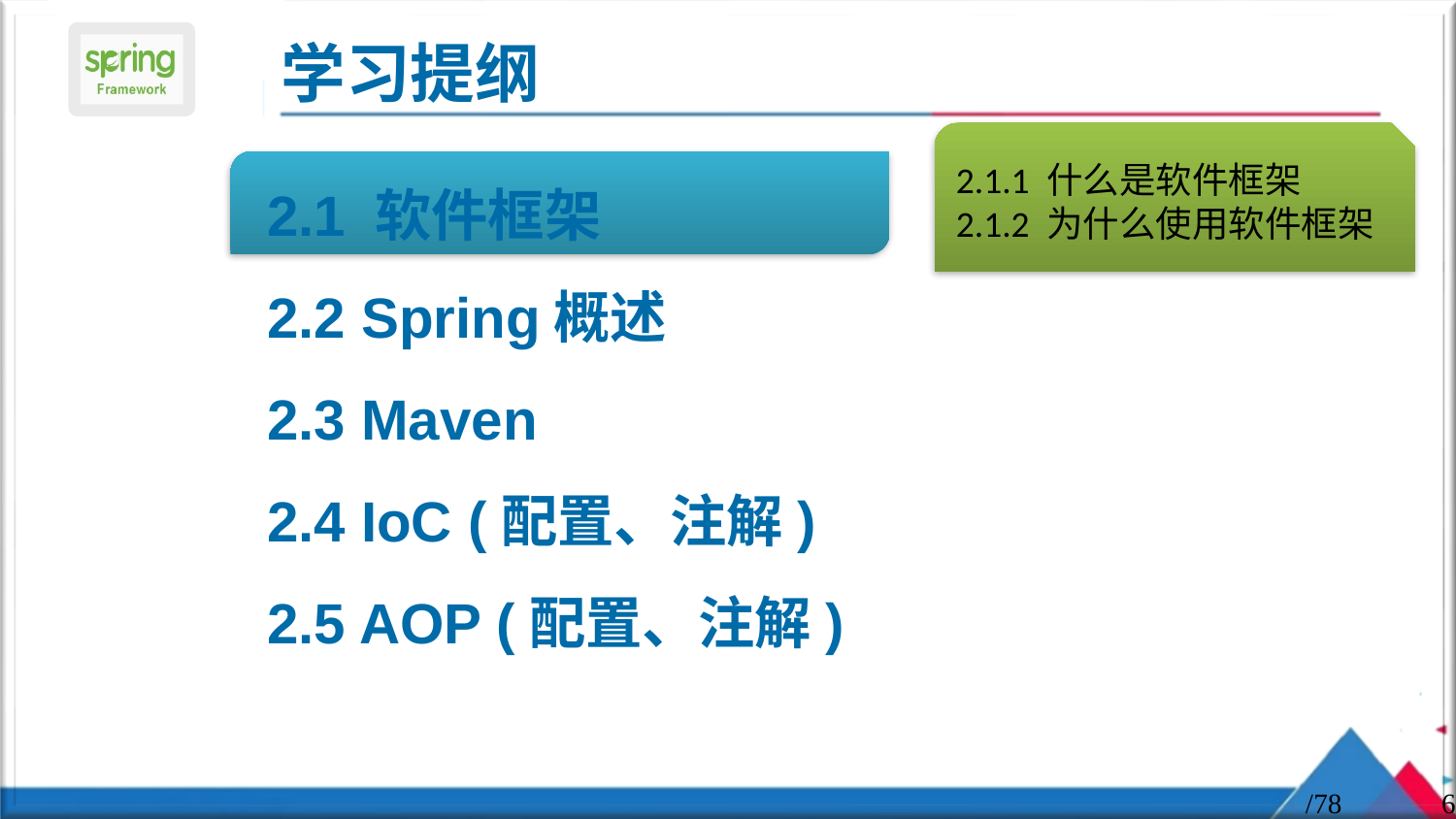

2.1.1 什么是软件框架
2.1.2 为什么使用软件框架
2.1 软件框架
2.2 Spring概述
2.3 Maven
2.4 IoC (配置、注解)
2.5 AOP (配置、注解)

/78
6